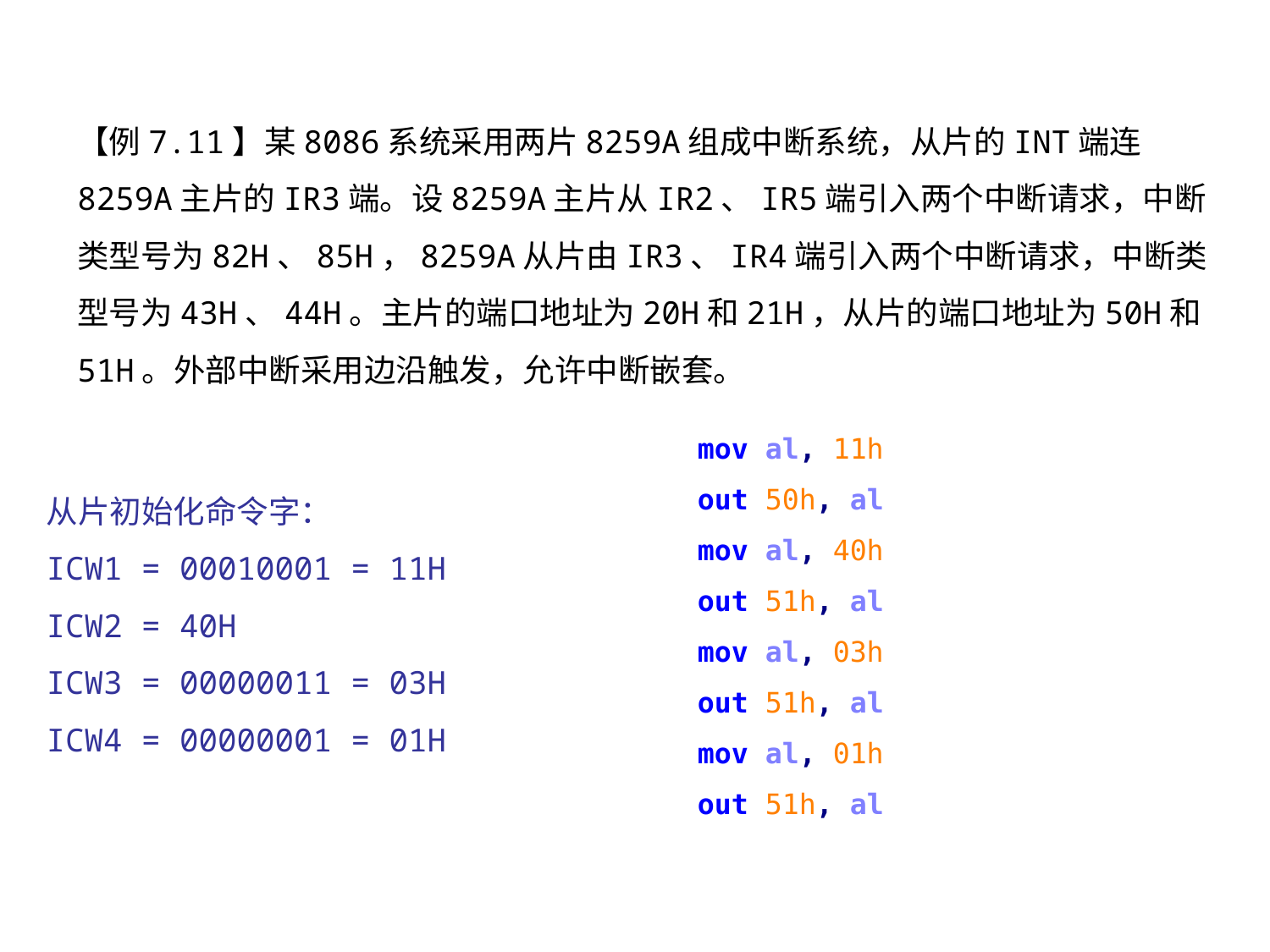

【例7.11】某8086系统采用两片8259A组成中断系统，从片的INT端连8259A主片的IR3端。设8259A主片从IR2、IR5端引入两个中断请求，中断类型号为82H、85H，8259A从片由IR3、IR4端引入两个中断请求，中断类型号为43H、44H。主片的端口地址为20H和21H，从片的端口地址为50H和51H。外部中断采用边沿触发，允许中断嵌套。
mov al, 11h
out 50h, al
mov al, 40h
out 51h, al
mov al, 03h
out 51h, al
mov al, 01h
out 51h, al
从片初始化命令字：
ICW1 = 00010001 = 11H
ICW2 = 40H
ICW3 = 00000011 = 03H
ICW4 = 00000001 = 01H